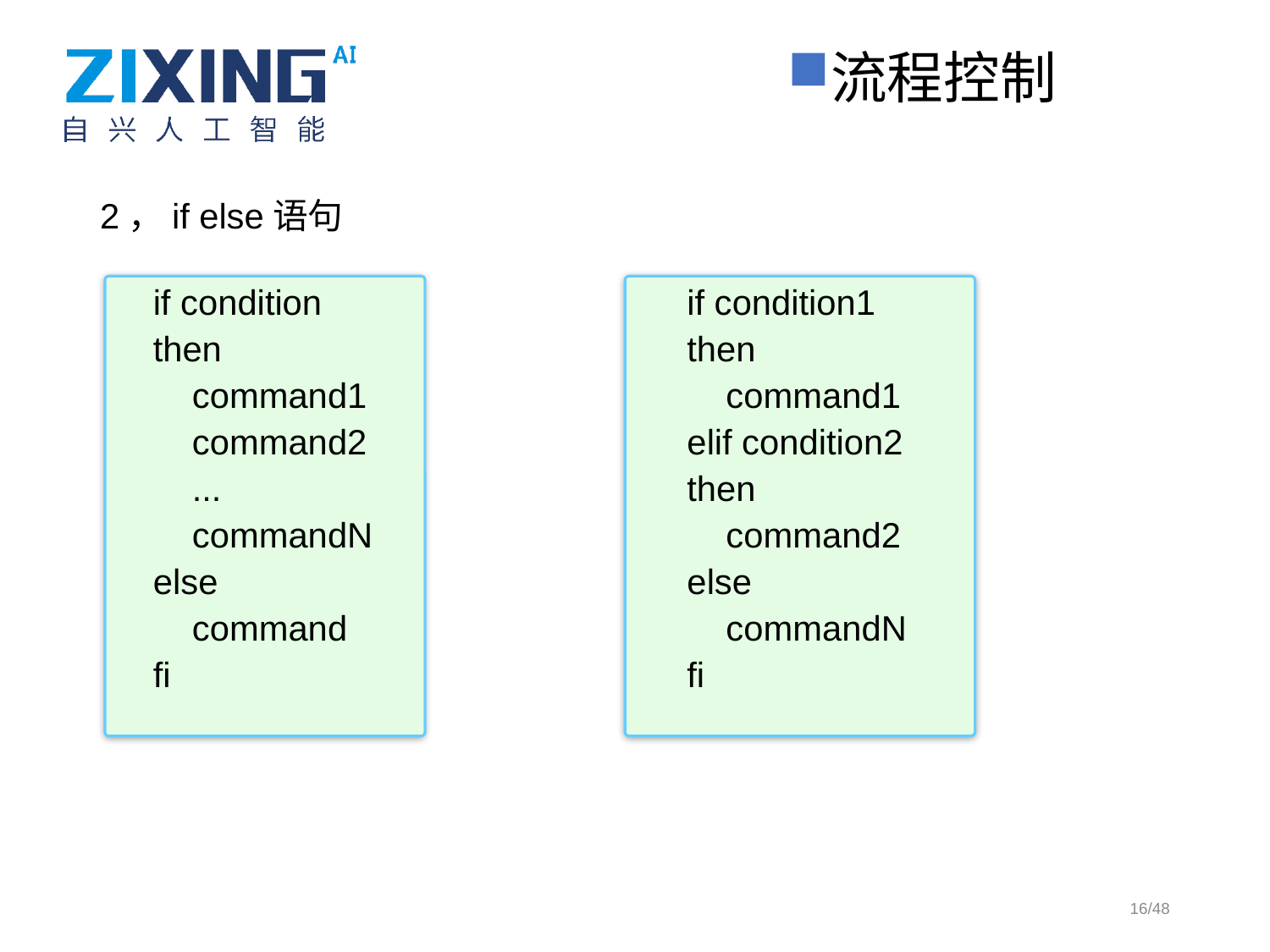

流程控制
2，if else语句

if condition
then
    command1
    command2
    ...
    commandN
else
    command
fi

if condition1
then
    command1
elif condition2
then
    command2
else
    commandN
fi

16/48